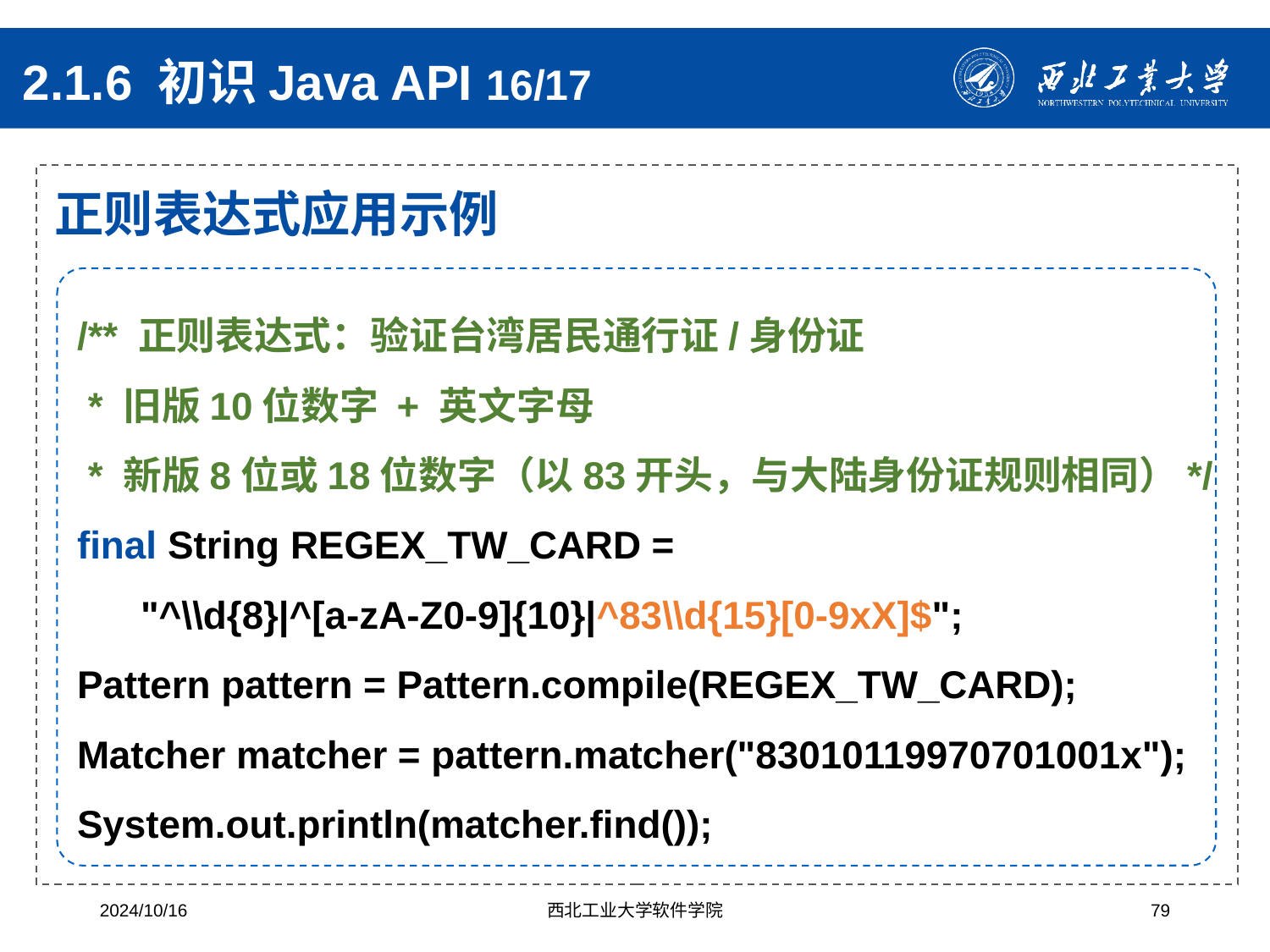

# 2.1.6 初识Java API 16/17
正则表达式应用示例

/** 正则表达式：验证台湾居民通行证/身份证
 * 旧版10位数字 + 英文字母
 * 新版8位或18位数字（以83开头，与大陆身份证规则相同）*/
final String REGEX_TW_CARD =
"^\\d{8}|^[a-zA-Z0-9]{10}|^83\\d{15}[0-9xX]$";
Pattern pattern = Pattern.compile(REGEX_TW_CARD);
Matcher matcher = pattern.matcher("83010119970701001x");
System.out.println(matcher.find());
2024/10/16
西北工业大学软件学院
79